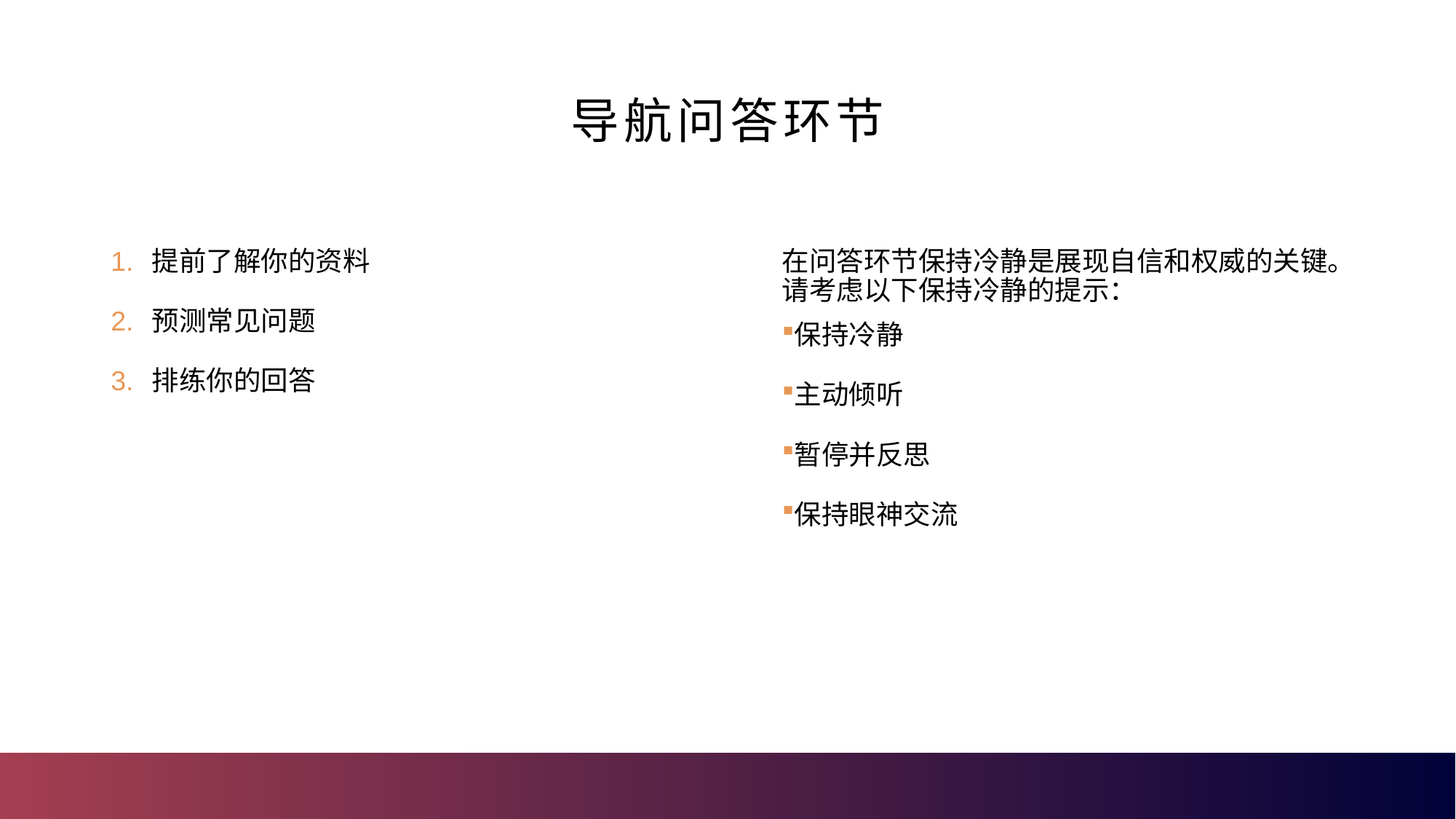

# 导航问答环节
在问答环节保持冷静是展现自信和权威的关键。请考虑以下保持冷静的提示：
保持冷静
主动倾听
暂停并反思
保持眼神交流
提前了解你的资料
预测常见问题
排练你的回答